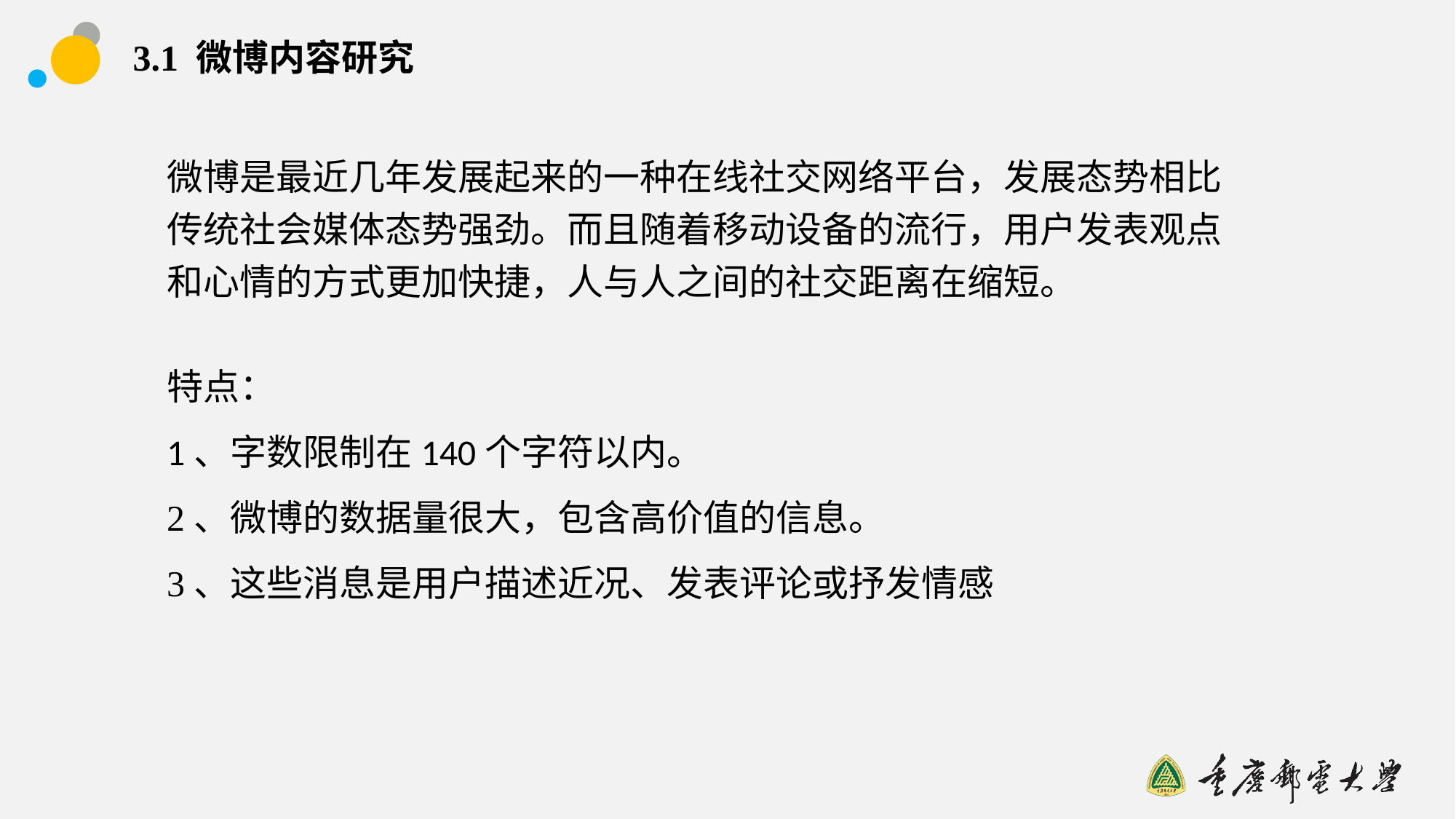

# 3.1 微博内容研究
微博是最近几年发展起来的一种在线社交网络平台，发展态势相比
传统社会媒体态势强劲。而且随着移动设备的流行，用户发表观点
和心情的方式更加快捷，人与人之间的社交距离在缩短。

特点：
1、字数限制在140个字符以内。
2、微博的数据量很大，包含高价值的信息。
3、这些消息是用户描述近况、发表评论或抒发情感